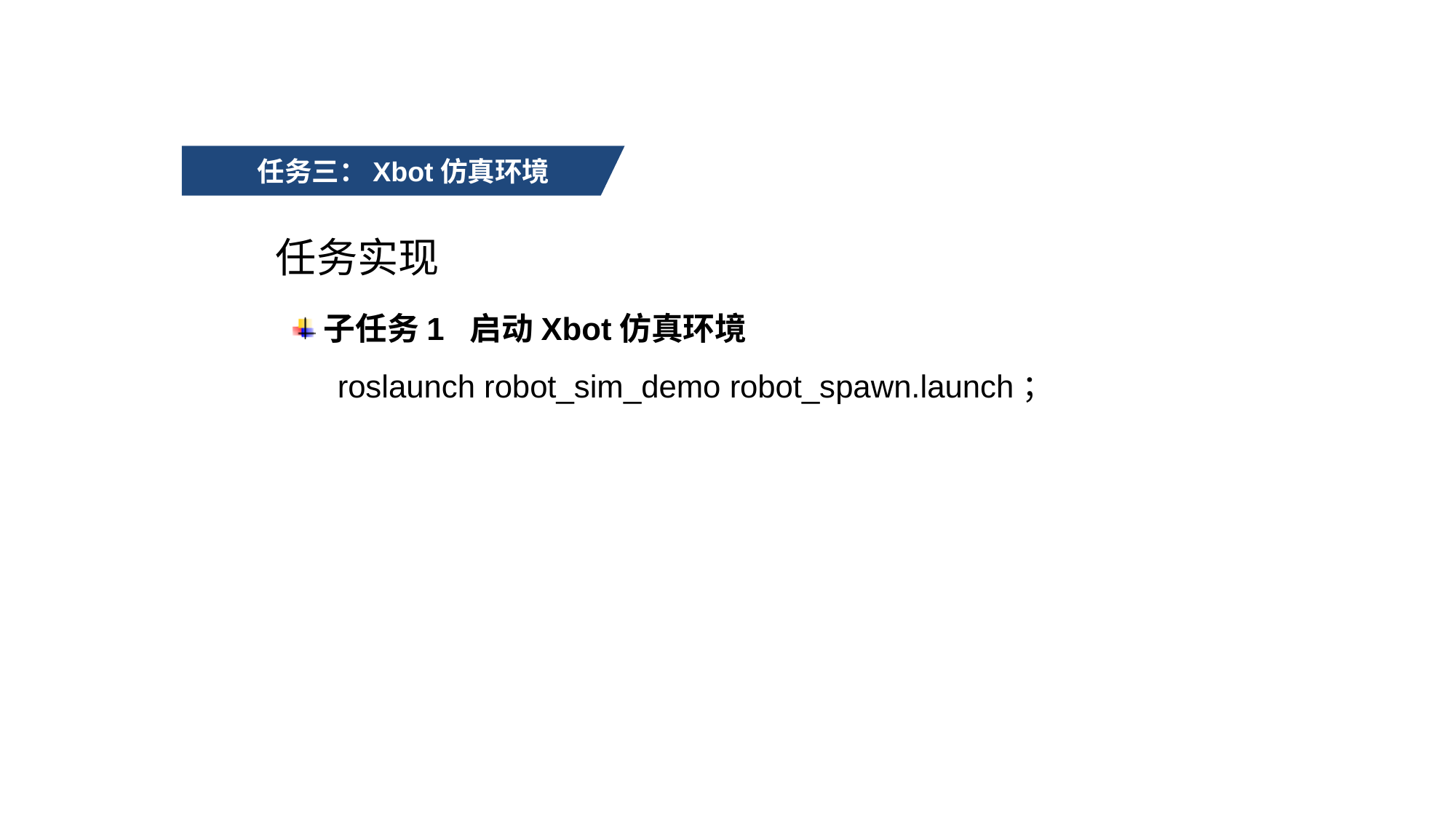

任务三：Xbot仿真环境
任务实现
子任务1  启动Xbot仿真环境
     roslaunch robot_sim_demo robot_spawn.launch；